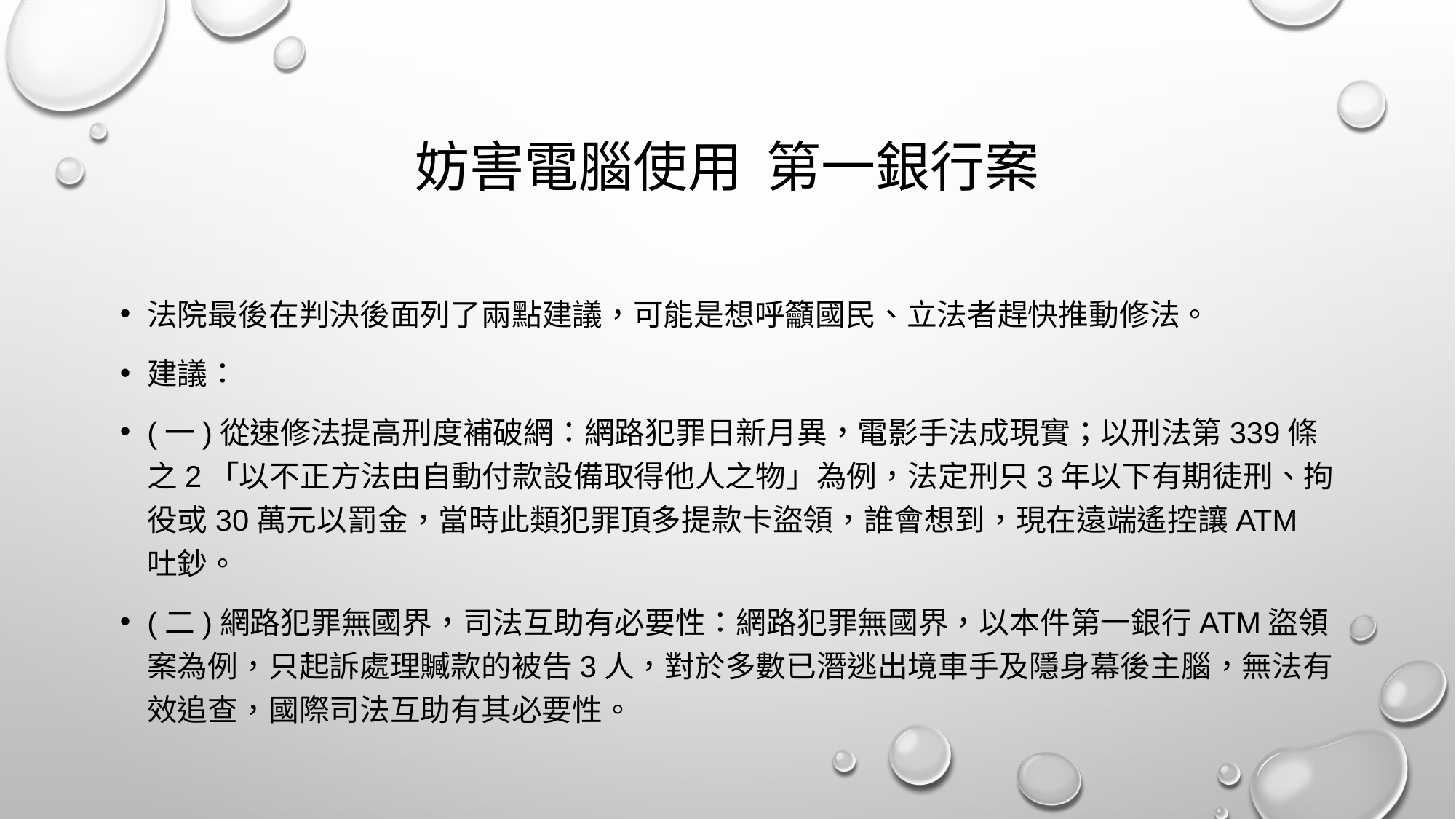

# 妨害電腦使用  第一銀行案
法院最後在判決後面列了兩點建議，可能是想呼籲國民、立法者趕快推動修法。
建議：
(一)從速修法提高刑度補破網：網路犯罪日新月異，電影手法成現實；以刑法第339條之2「以不正方法由自動付款設備取得他人之物」為例，法定刑只3年以下有期徒刑、拘役或30萬元以罰金，當時此類犯罪頂多提款卡盜領，誰會想到，現在遠端遙控讓ATM吐鈔。
(二)網路犯罪無國界，司法互助有必要性：網路犯罪無國界，以本件第一銀行ATM盜領案為例，只起訴處理贓款的被告3人，對於多數已潛逃出境車手及隱身幕後主腦，無法有效追查，國際司法互助有其必要性。